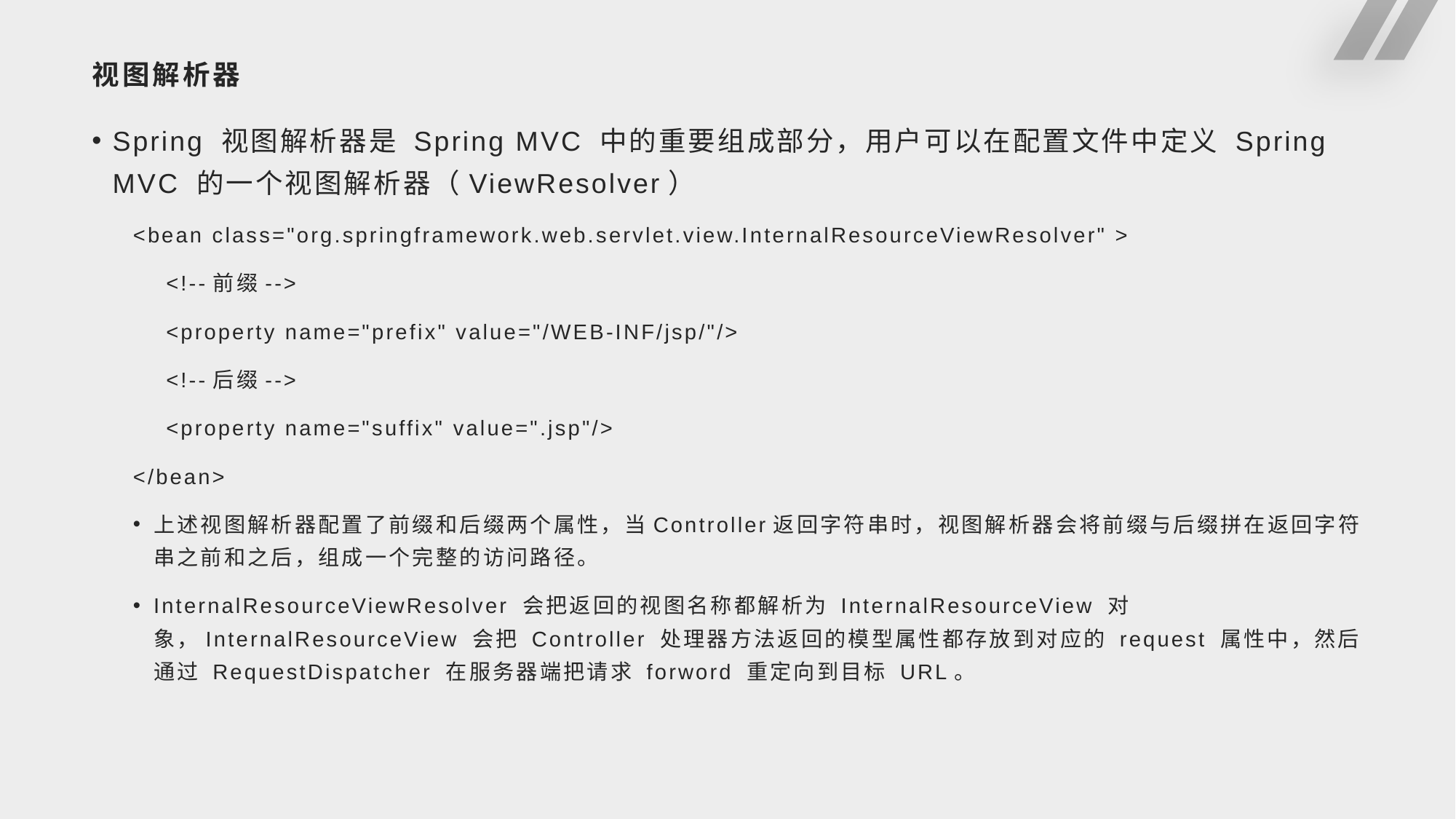

# 视图解析器
Spring 视图解析器是 Spring MVC 中的重要组成部分，用户可以在配置文件中定义 Spring MVC 的一个视图解析器（ViewResolver）
<bean class="org.springframework.web.servlet.view.InternalResourceViewResolver" >
    <!--前缀-->
    <property name="prefix" value="/WEB-INF/jsp/"/>
    <!--后缀-->
    <property name="suffix" value=".jsp"/>
</bean>
上述视图解析器配置了前缀和后缀两个属性，当Controller返回字符串时，视图解析器会将前缀与后缀拼在返回字符串之前和之后，组成一个完整的访问路径。
InternalResourceViewResolver 会把返回的视图名称都解析为 InternalResourceView 对象，InternalResourceView 会把 Controller 处理器方法返回的模型属性都存放到对应的 request 属性中，然后通过 RequestDispatcher 在服务器端把请求 forword 重定向到目标 URL。